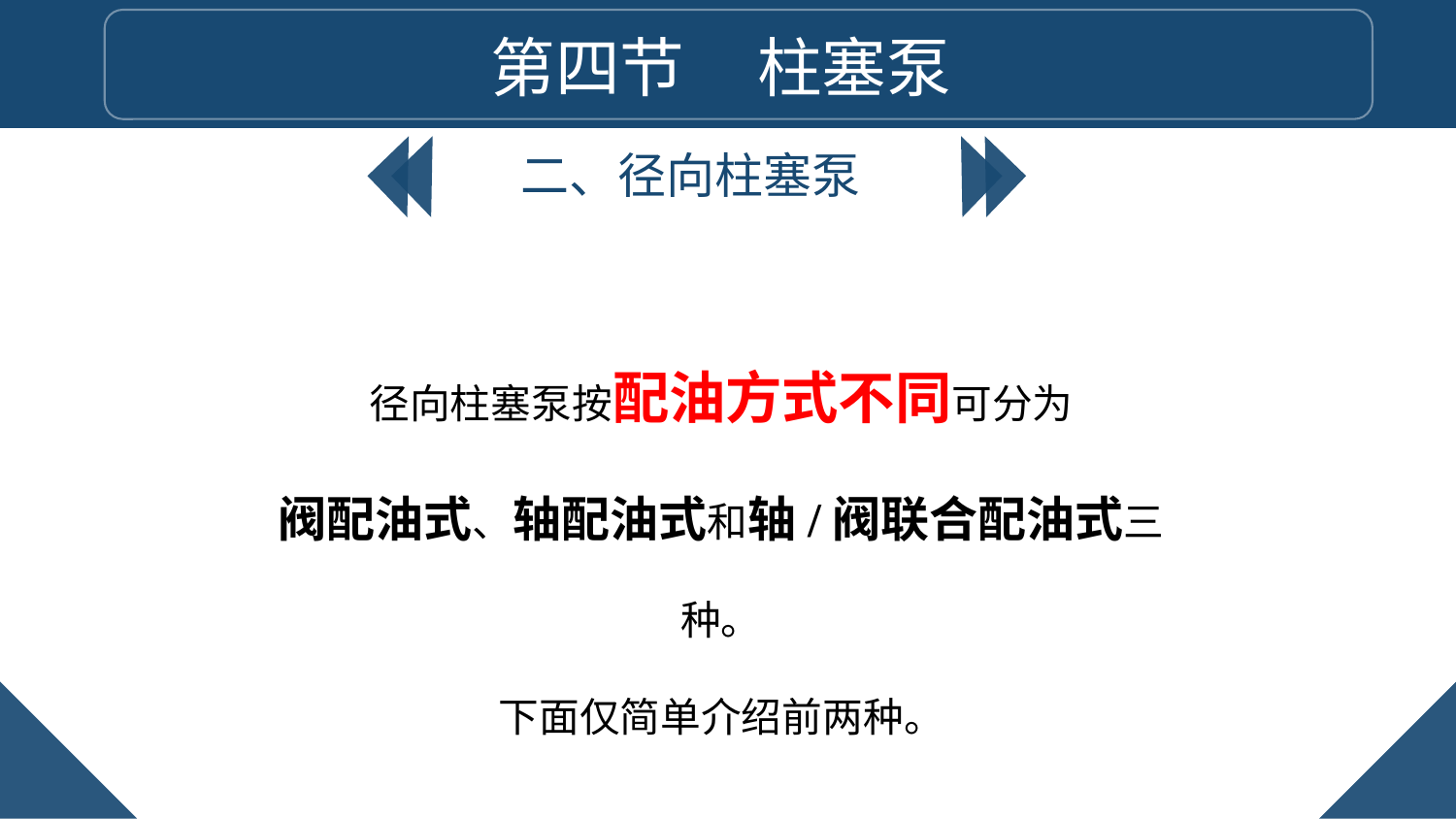

第四节     柱塞泵
二、径向柱塞泵

径向柱塞泵按配油方式不同可分为
阀配油式、轴配油式和轴/阀联合配油式三种。
下面仅简单介绍前两种。